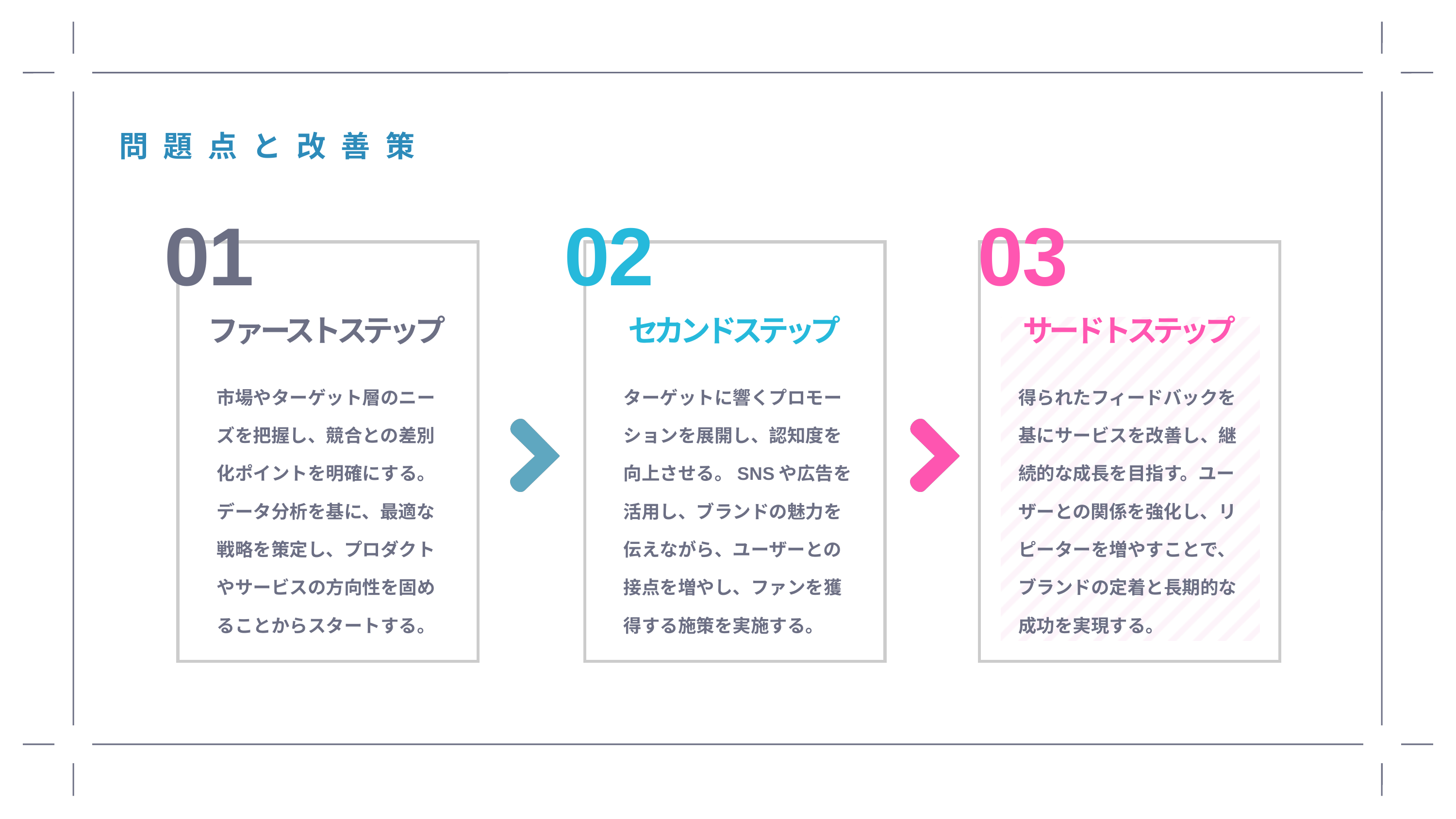

問題点と改善策
01
02
03

ファーストステップ
セカンドステップ
サードトステップ

市場やターゲット層のニーズを把握し、競合との差別化ポイントを明確にする。データ分析を基に、最適な戦略を策定し、プロダクトやサービスの方向性を固めることからスタートする。
ターゲットに響くプロモーションを展開し、認知度を向上させる。SNSや広告を活用し、ブランドの魅力を伝えながら、ユーザーとの接点を増やし、ファンを獲得する施策を実施する。
得られたフィードバックを基にサービスを改善し、継続的な成長を目指す。ユーザーとの関係を強化し、リピーターを増やすことで、ブランドの定着と長期的な成功を実現する。